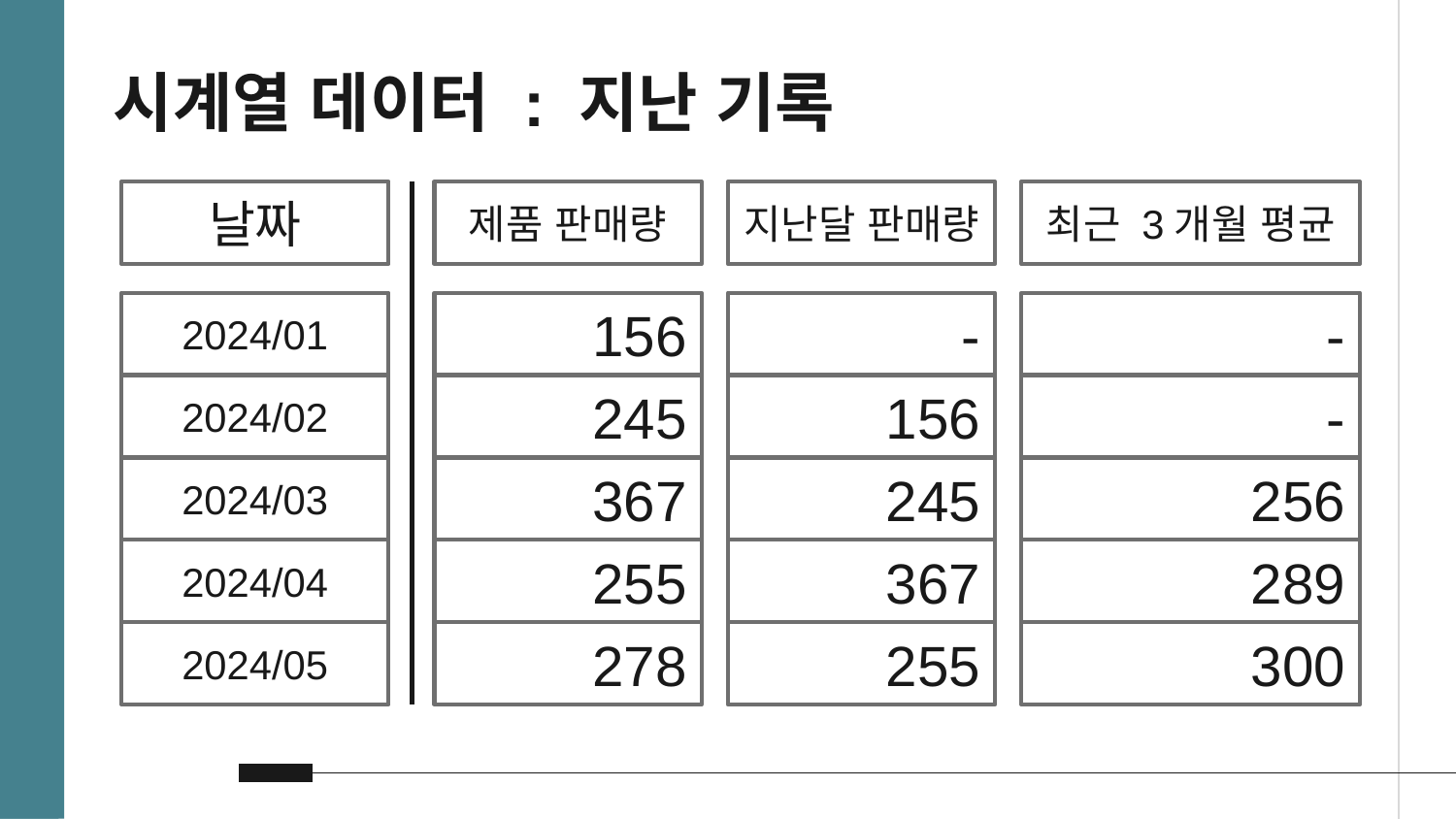

시계열 데이터 : 지난 기록
날짜
제품 판매량
지난달 판매량
최근 3개월 평균
2024/01
156
-
-
2024/02
245
156
-
2024/03
367
245
256
2024/04
255
367
289
2024/05
278
255
300